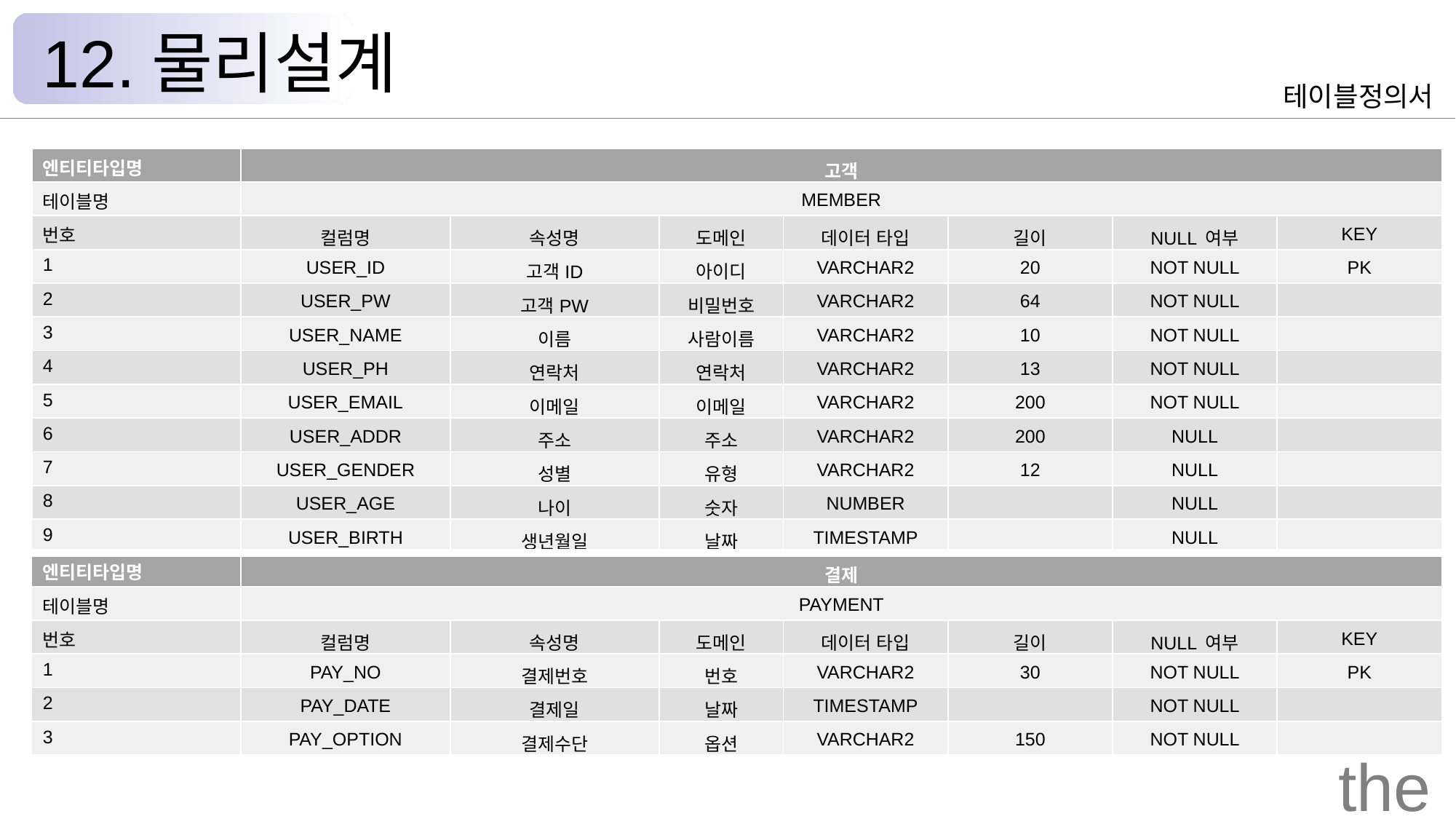

12.물리설계

테이블정의서
| 엔티티타입명 | 고객 |  |  |  |  |  |  |
| --- | --- | --- | --- | --- | --- | --- | --- |
| 테이블명 | MEMBER |  |  |  |  |  |  |
| 번호 | 컬럼명 | 속성명 | 도메인 | 데이터 타입 | 길이 | NULL 여부 | KEY |
| 1 | USER\_ID | 고객ID | 아이디 | VARCHAR2 | 20 | NOT NULL | PK |
| 2 | USER\_PW | 고객PW | 비밀번호 | VARCHAR2 | 64 | NOT NULL |  |
| 3 | USER\_NAME | 이름 | 사람이름 | VARCHAR2 | 10 | NOT NULL |  |
| 4 | USER\_PH | 연락처 | 연락처 | VARCHAR2 | 13 | NOT NULL |  |
| 5 | USER\_EMAIL | 이메일 | 이메일 | VARCHAR2 | 200 | NOT NULL |  |
| 6 | USER\_ADDR | 주소 | 주소 | VARCHAR2 | 200 | NULL |  |
| 7 | USER\_GENDER | 성별 | 유형 | VARCHAR2 | 12 | NULL |  |
| 8 | USER\_AGE | 나이 | 숫자 | NUMBER |  | NULL |  |
| 9 | USER\_BIRTH | 생년월일 | 날짜 | TIMESTAMP |  | NULL |  |
| 엔티티타입명 | 결제 |  |  |  |  |  |  |
| 테이블명 | PAYMENT |  |  |  |  |  |  |
| 번호 | 컬럼명 | 속성명 | 도메인 | 데이터 타입 | 길이 | NULL 여부 | KEY |
| 1 | PAY\_NO | 결제번호 | 번호 | VARCHAR2 | 30 | NOT NULL | PK |
| 2 | PAY\_DATE | 결제일 | 날짜 | TIMESTAMP |  | NOT NULL |  |
| 3 | PAY\_OPTION | 결제수단 | 옵션 | VARCHAR2 | 150 | NOT NULL |  |
the Palace